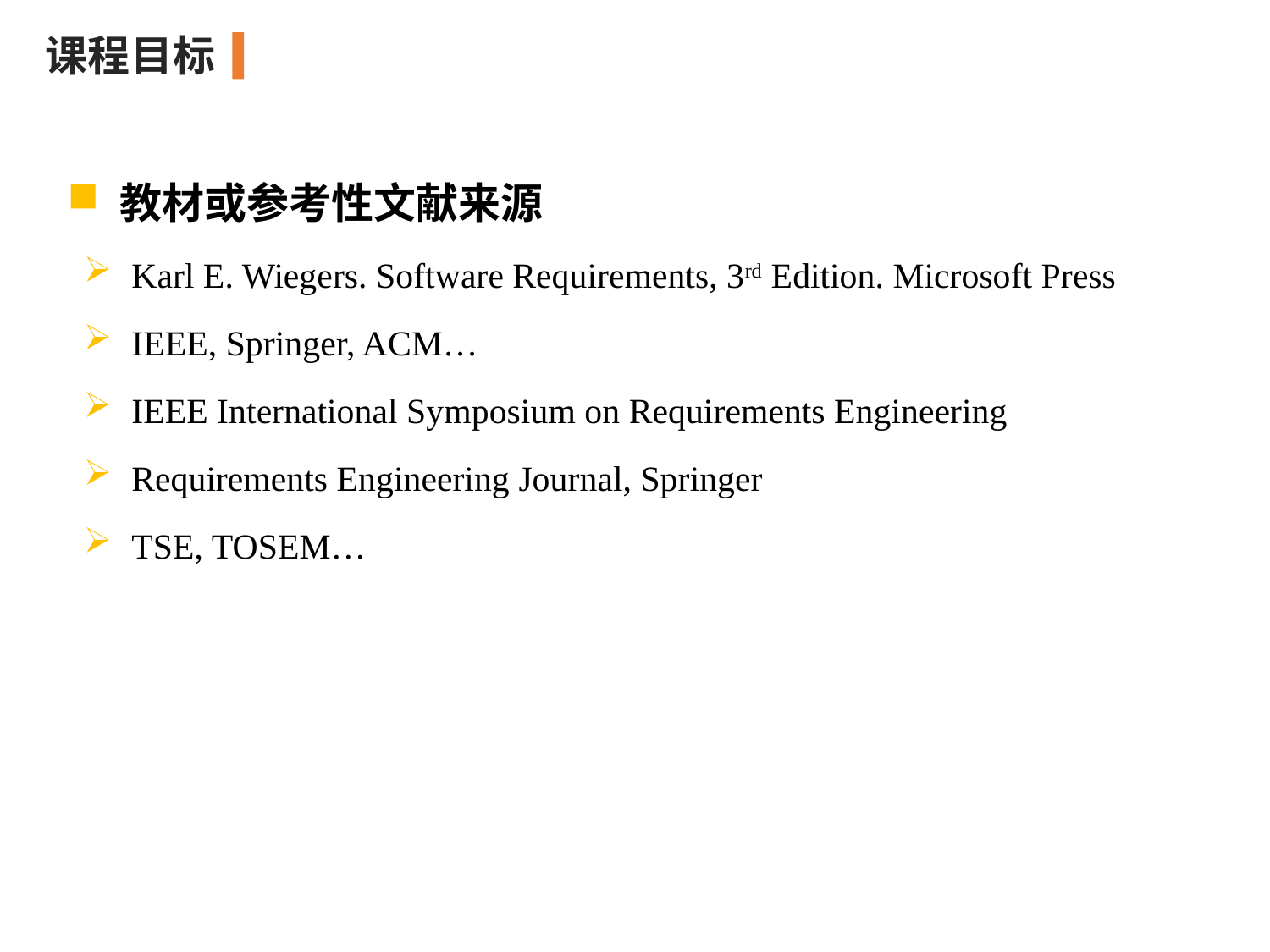

课程目标

 教材或参考性文献来源

Karl E. Wiegers. Software Requirements, 3rd Edition. Microsoft Press

IEEE, Springer, ACM…

IEEE International Symposium on Requirements Engineering

Requirements Engineering Journal, Springer

TSE, TOSEM…